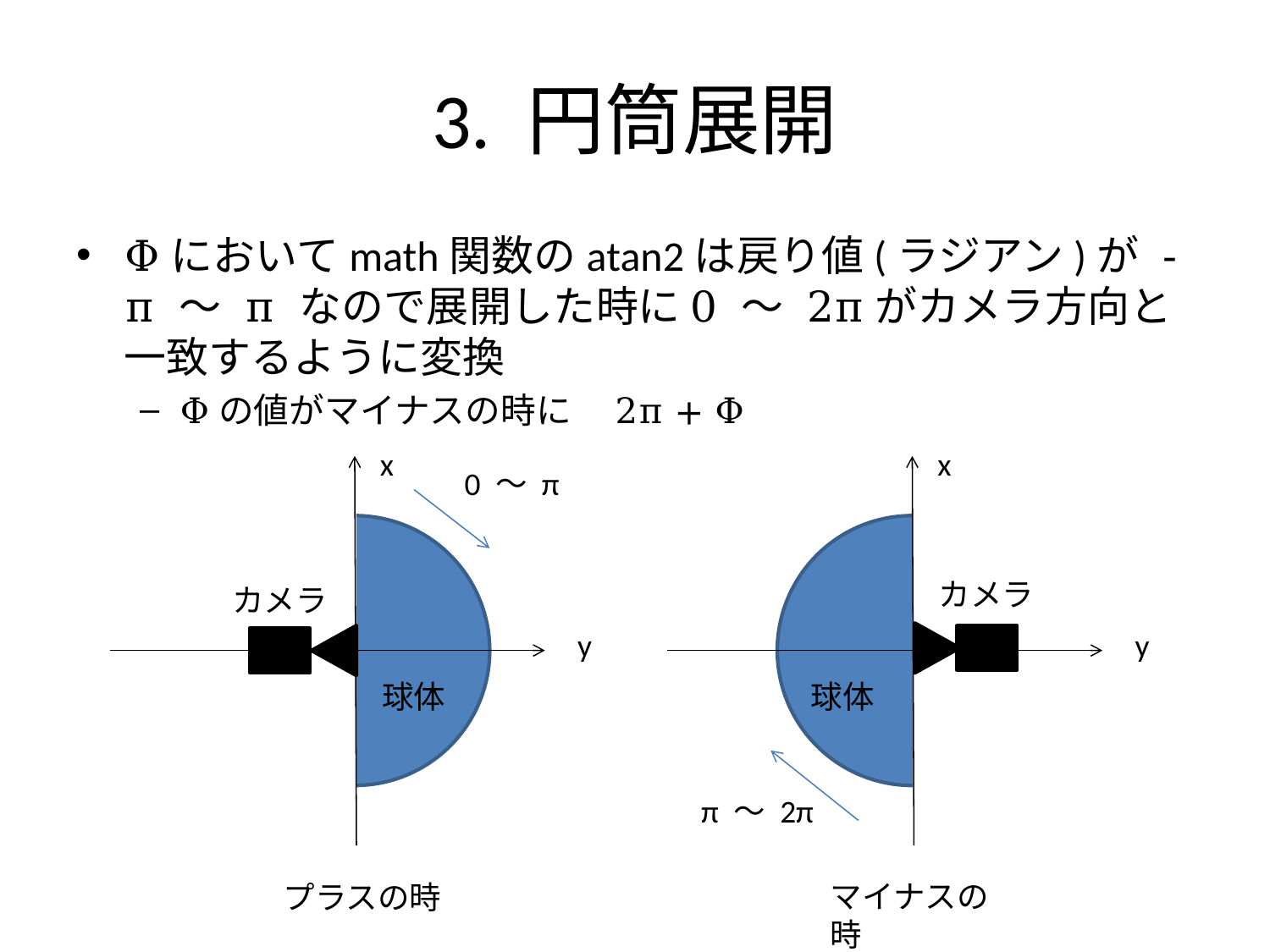

# 3. 円筒展開
Φにおいてmath関数のatan2は戻り値(ラジアン)が -π ～ π なので展開した時に0 ～ 2πがカメラ方向と一致するように変換
Φの値がマイナスの時に　2π + Φ
x

x

0 ～ π

カメラ
カメラ
y
y

球体
球体
π ～ 2π
マイナスの時
プラスの時